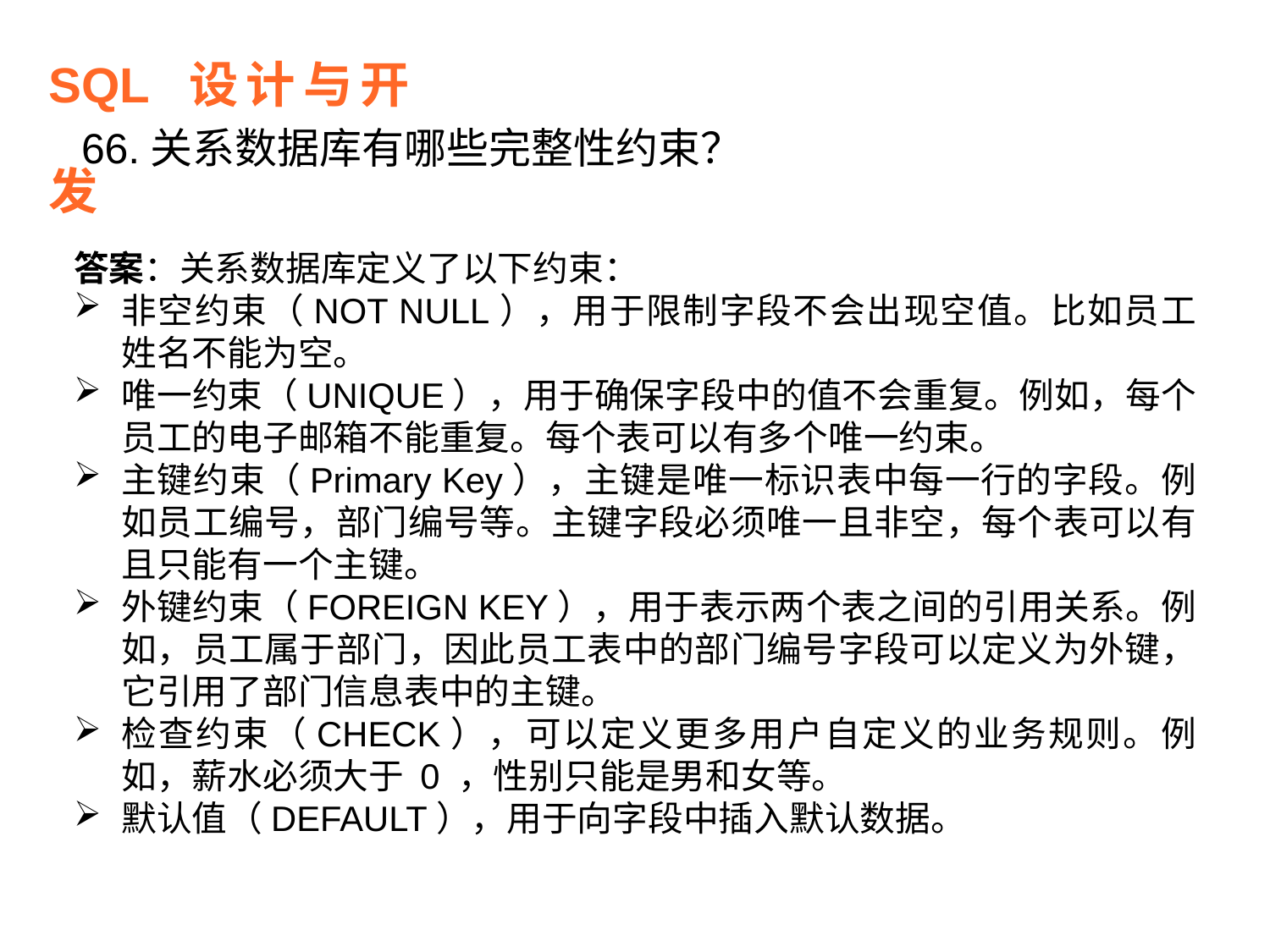

SQL 设计与开发
66.关系数据库有哪些完整性约束？
答案：关系数据库定义了以下约束：
非空约束（NOT NULL），用于限制字段不会出现空值。比如员工姓名不能为空。
唯一约束（UNIQUE），用于确保字段中的值不会重复。例如，每个员工的电子邮箱不能重复。每个表可以有多个唯一约束。
主键约束（Primary Key），主键是唯一标识表中每一行的字段。例如员工编号，部门编号等。主键字段必须唯一且非空，每个表可以有且只能有一个主键。
外键约束（FOREIGN KEY），用于表示两个表之间的引用关系。例如，员工属于部门，因此员工表中的部门编号字段可以定义为外键，它引用了部门信息表中的主键。
检查约束（CHECK），可以定义更多用户自定义的业务规则。例如，薪水必须大于 0 ，性别只能是男和女等。
默认值（DEFAULT），用于向字段中插入默认数据。